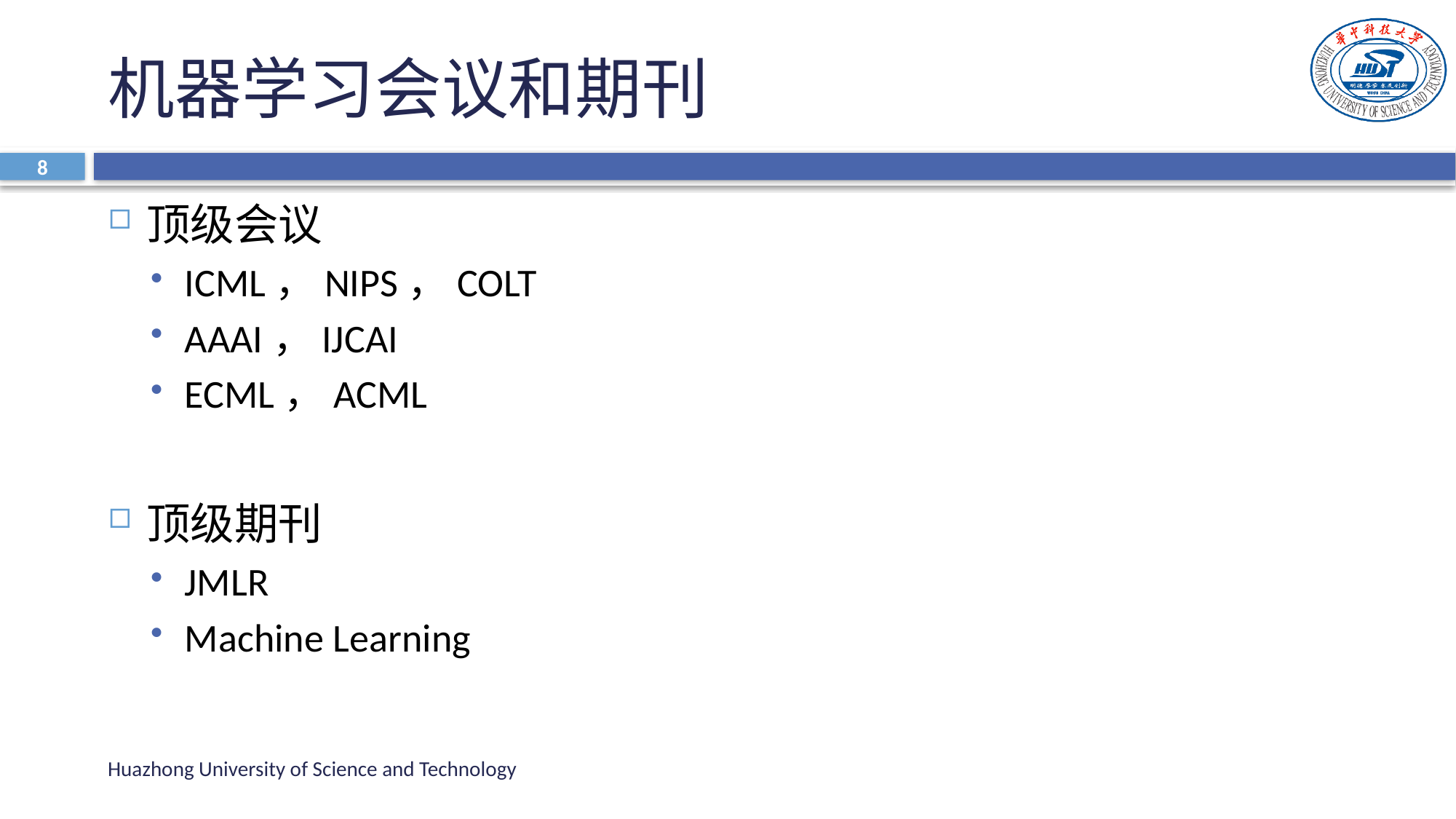

# 机器学习会议和期刊
8
顶级会议
ICML，NIPS，COLT
AAAI，IJCAI
ECML，ACML

顶级期刊
JMLR
Machine Learning
Huazhong University of Science and Technology